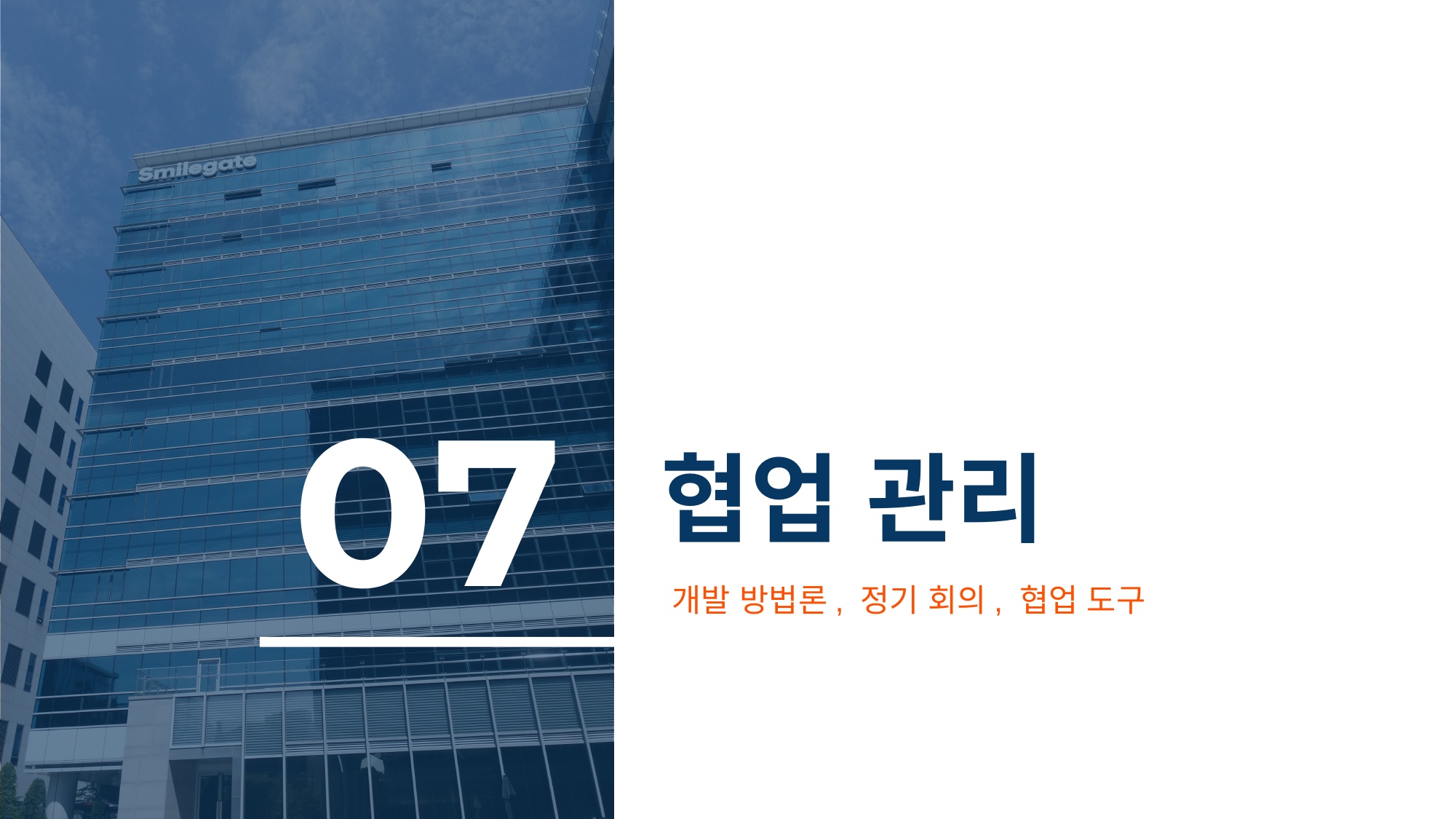

07
# 협업 관리
개발 방법론, 정기 회의, 협업 도구